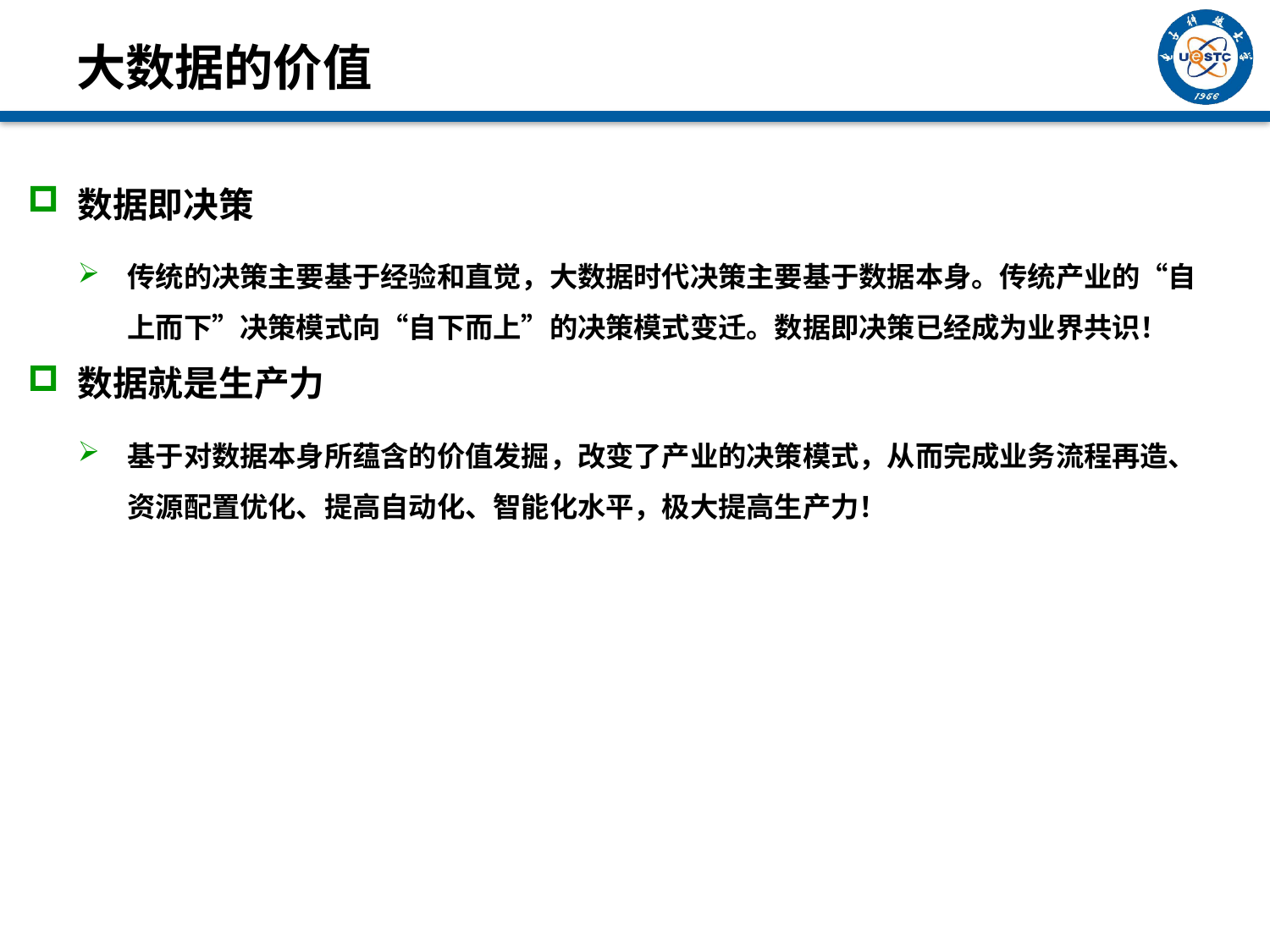

# 大数据的价值
数据即决策
传统的决策主要基于经验和直觉，大数据时代决策主要基于数据本身。传统产业的“自上而下”决策模式向“自下而上”的决策模式变迁。数据即决策已经成为业界共识！
数据就是生产力
基于对数据本身所蕴含的价值发掘，改变了产业的决策模式，从而完成业务流程再造、资源配置优化、提高自动化、智能化水平，极大提高生产力！